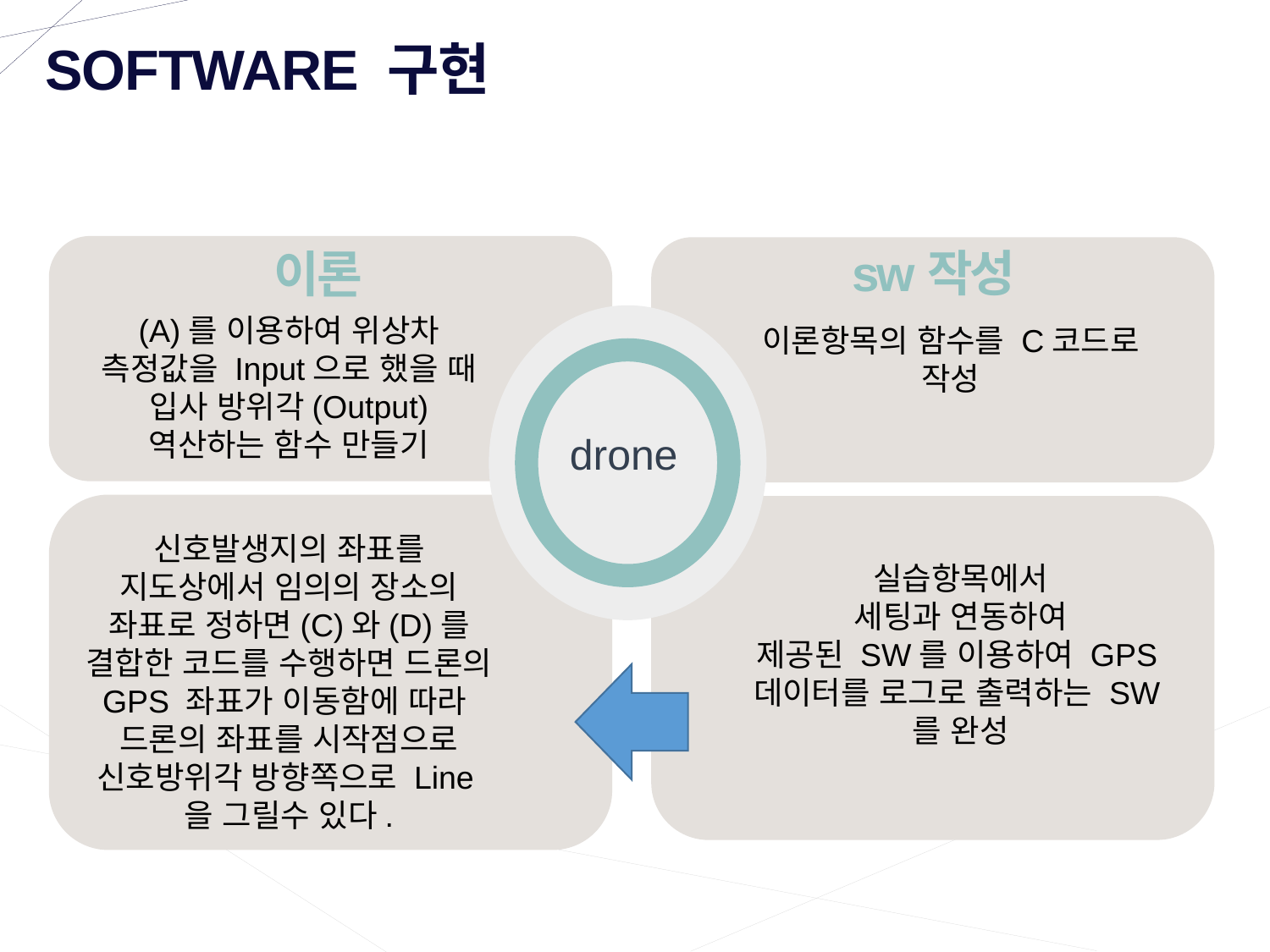

SOFTWARE 구현

sw작성
이론

(A)를 이용하여 위상차 측정값을 Input으로 했을 때 입사 방위각(Output) 역산하는 함수 만들기

이론항목의 함수를 C코드로 작성

신호발생지의 좌표를 지도상에서 임의의 장소의 좌표로 정하면(C)와(D)를 결합한 코드를 수행하면 드론의 GPS 좌표가 이동함에 따라
드론의 좌표를 시작점으로 신호방위각 방향쪽으로 Line을 그릴수 있다.
실습항목에서
세팅과 연동하여
제공된 SW를 이용하여 GPS데이터를 로그로 출력하는 SW를 완성
drone